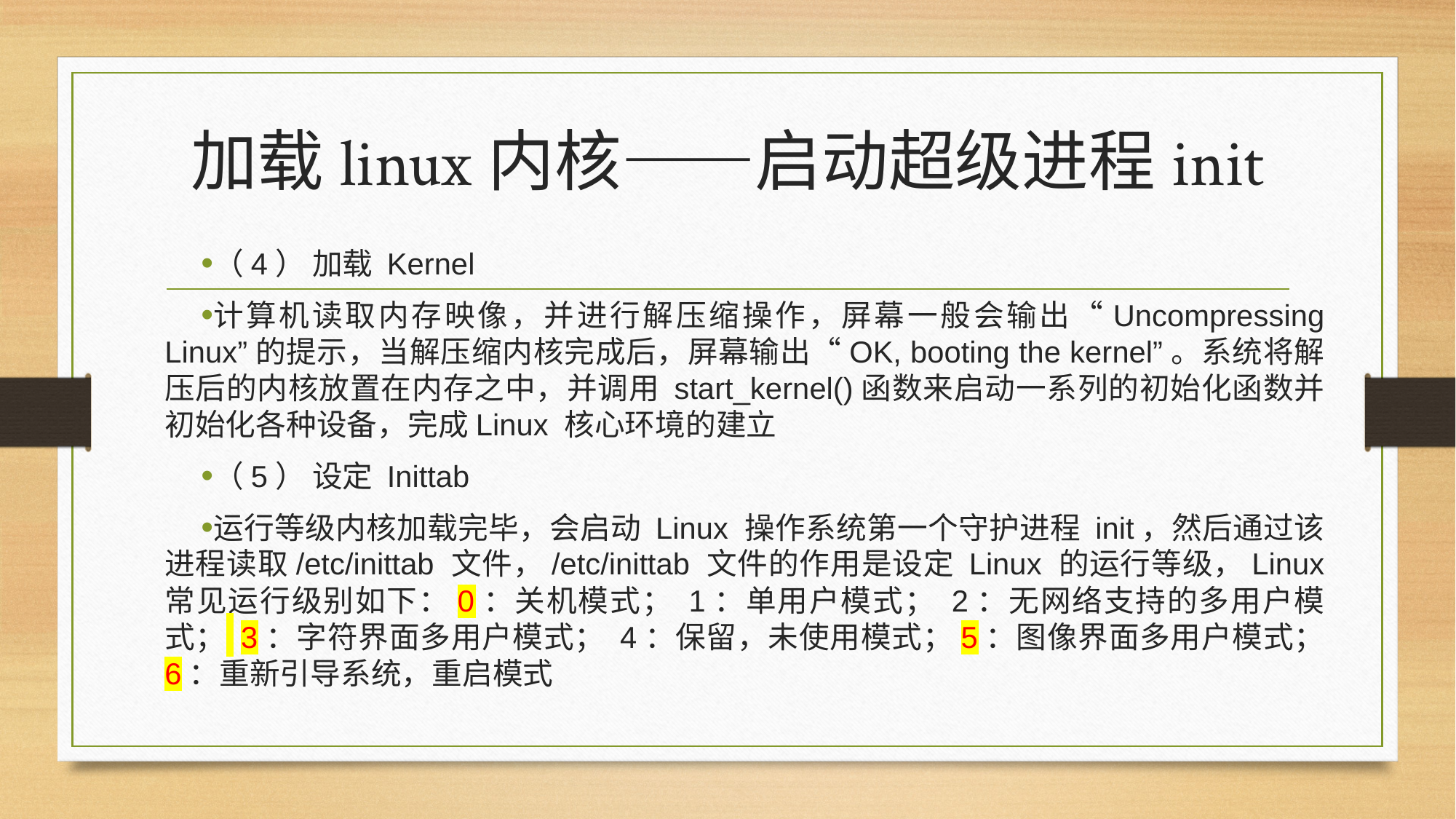

# 加载linux内核——启动超级进程init
（4） 加载 Kernel
计算机读取内存映像，并进行解压缩操作，屏幕一般会输出“Uncompressing Linux”的提示，当解压缩内核完成后，屏幕输出“OK, booting the kernel”。系统将解压后的内核放置在内存之中，并调用 start_kernel()函数来启动一系列的初始化函数并初始化各种设备，完成Linux 核心环境的建立
（5） 设定 Inittab
运行等级内核加载完毕，会启动 Linux 操作系统第一个守护进程 init，然后通过该进程读取/etc/inittab 文件，/etc/inittab 文件的作用是设定 Linux 的运行等级，Linux 常见运行级别如下：0：关机模式； 1：单用户模式； 2：无网络支持的多用户模式； 3：字符界面多用户模式； 4：保留，未使用模式；5：图像界面多用户模式； 6：重新引导系统，重启模式